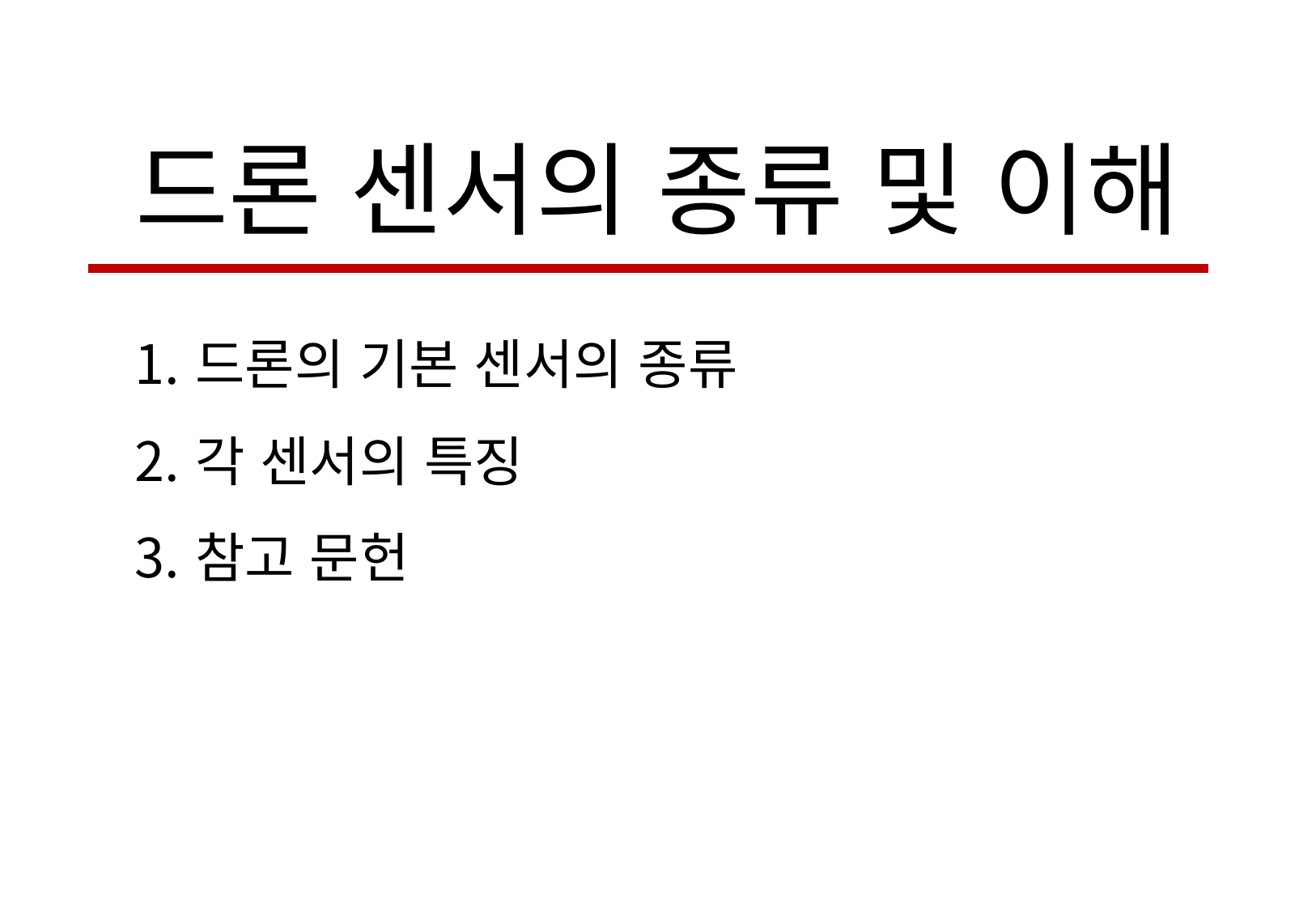

드론 센서의 종류 및 이해
드론의 기본 센서의 종류
각 센서의 특징
참고 문헌